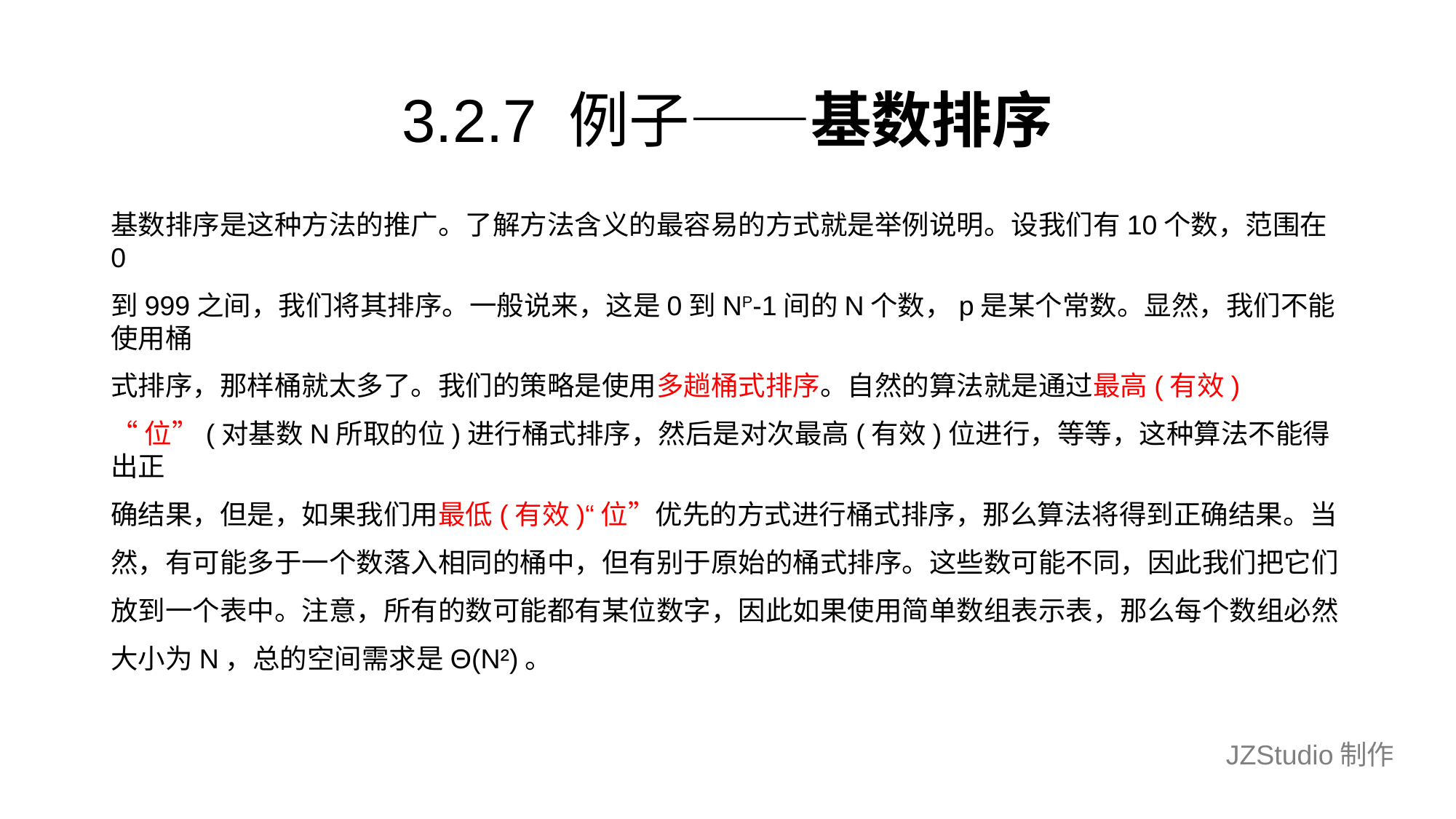

# 3.2.7 例子——基数排序
基数排序是这种方法的推广。了解方法含义的最容易的方式就是举例说明。设我们有10个数，范围在0
到999之间，我们将其排序。一般说来，这是0到NP-1间的N个数，p是某个常数。显然，我们不能使用桶
式排序，那样桶就太多了。我们的策略是使用多趟桶式排序。自然的算法就是通过最高(有效)
“位”(对基数N所取的位)进行桶式排序，然后是对次最高(有效)位进行，等等，这种算法不能得出正
确结果，但是，如果我们用最低(有效)“位”优先的方式进行桶式排序，那么算法将得到正确结果。当
然，有可能多于一个数落入相同的桶中，但有别于原始的桶式排序。这些数可能不同，因此我们把它们
放到一个表中。注意，所有的数可能都有某位数字，因此如果使用简单数组表示表，那么每个数组必然
大小为N，总的空间需求是Θ(N²)。